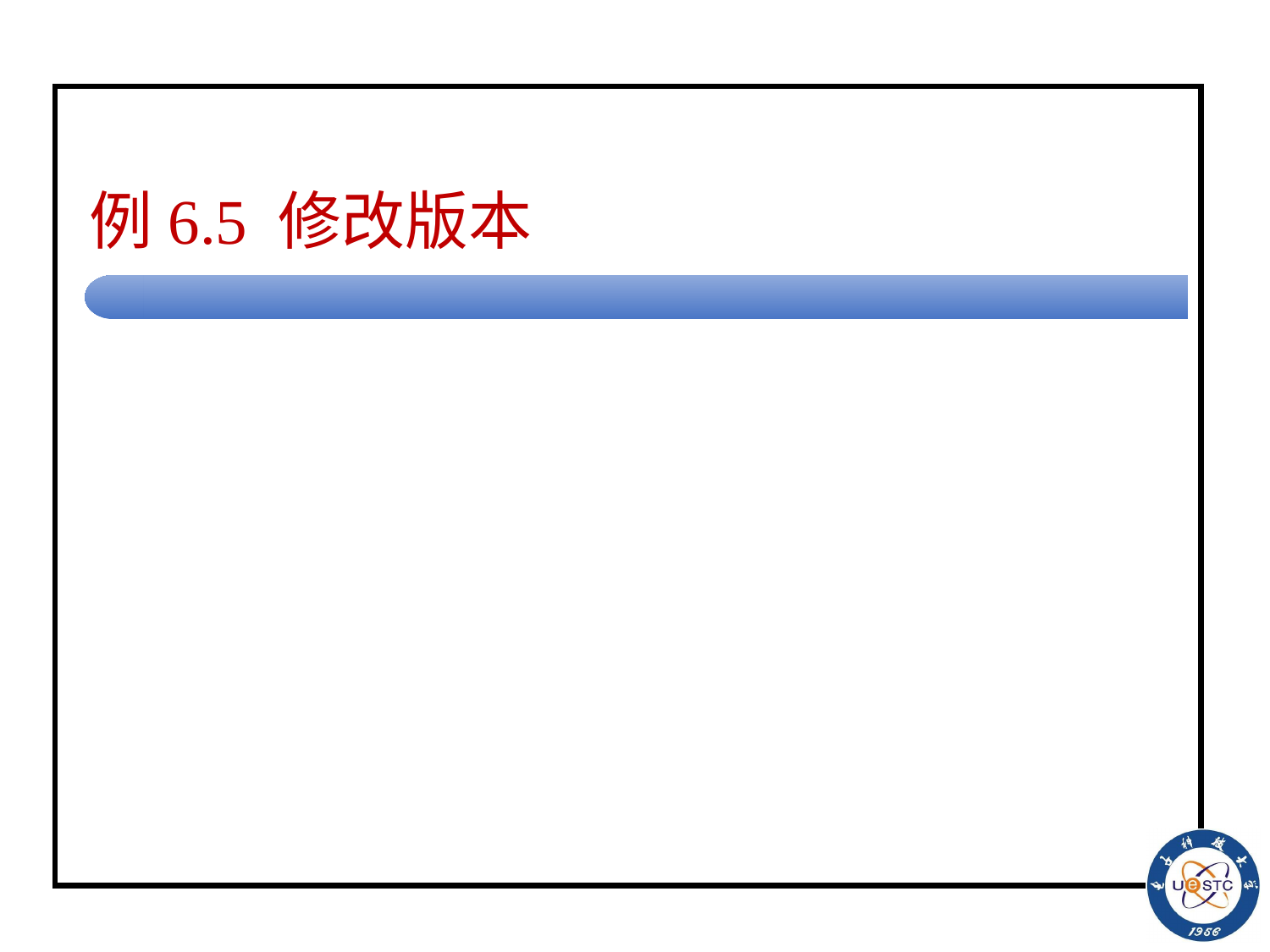

# 例6.5 修改版本
①读到一个a,  用#代替它,  向右寻找b
<start,  a,  del_b,  #,  R>
<del_b,  a,  del_b,  a,  R>
<del_b,  #,  del_b,  #,  R>
<del_b,  $,  del_b,  $,  R>

②处于状态del_b,  扫描到b,  用$代替它,  向左寻找a
<del_b,   b,  seek_a,  $,  L>
<seek_a,  $,  seek_a,  $,  L>
<seek_a,  #,  seek_a,  #,  L>
<seek_a,  a,  del_b,   #,  R>